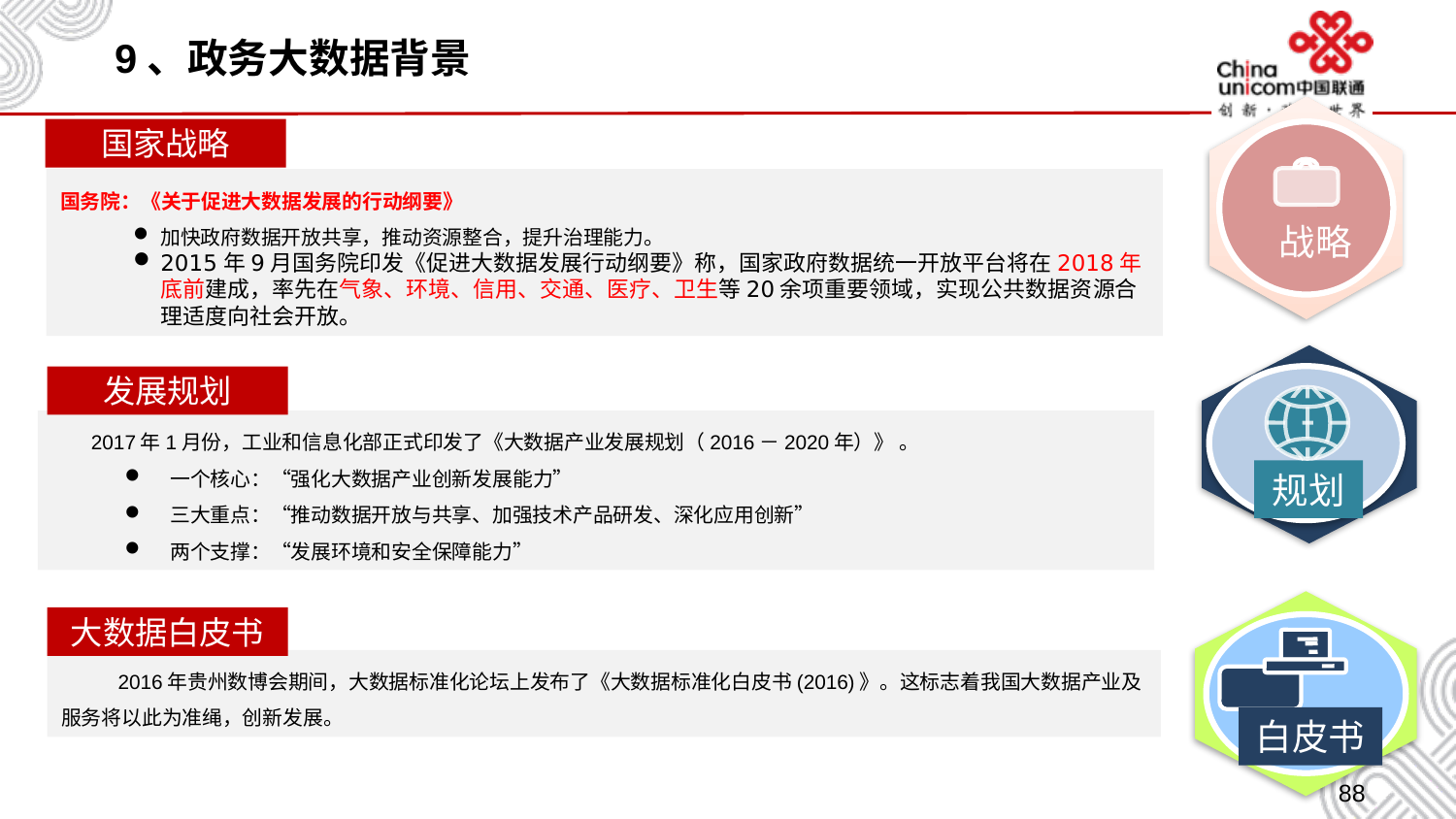

# 9、政务大数据背景

战略
国家战略
国务院：《关于促进大数据发展的行动纲要》
加快政府数据开放共享，推动资源整合，提升治理能力。
2015年9月国务院印发《促进大数据发展行动纲要》称，国家政府数据统一开放平台将在2018年底前建成，率先在气象、环境、信用、交通、医疗、卫生等20余项重要领域，实现公共数据资源合理适度向社会开放。

规划
发展规划
       2017年1月份，工业和信息化部正式印发了《大数据产业发展规划（2016－2020年）》 。
一个核心：“强化大数据产业创新发展能力”
三大重点：“推动数据开放与共享、加强技术产品研发、深化应用创新”
两个支撑：“发展环境和安全保障能力”

大数据白皮书

2016年贵州数博会期间，大数据标准化论坛上发布了《大数据标准化白皮书(2016)》。这标志着我国大数据产业及服务将以此为准绳，创新发展。

白皮书
88